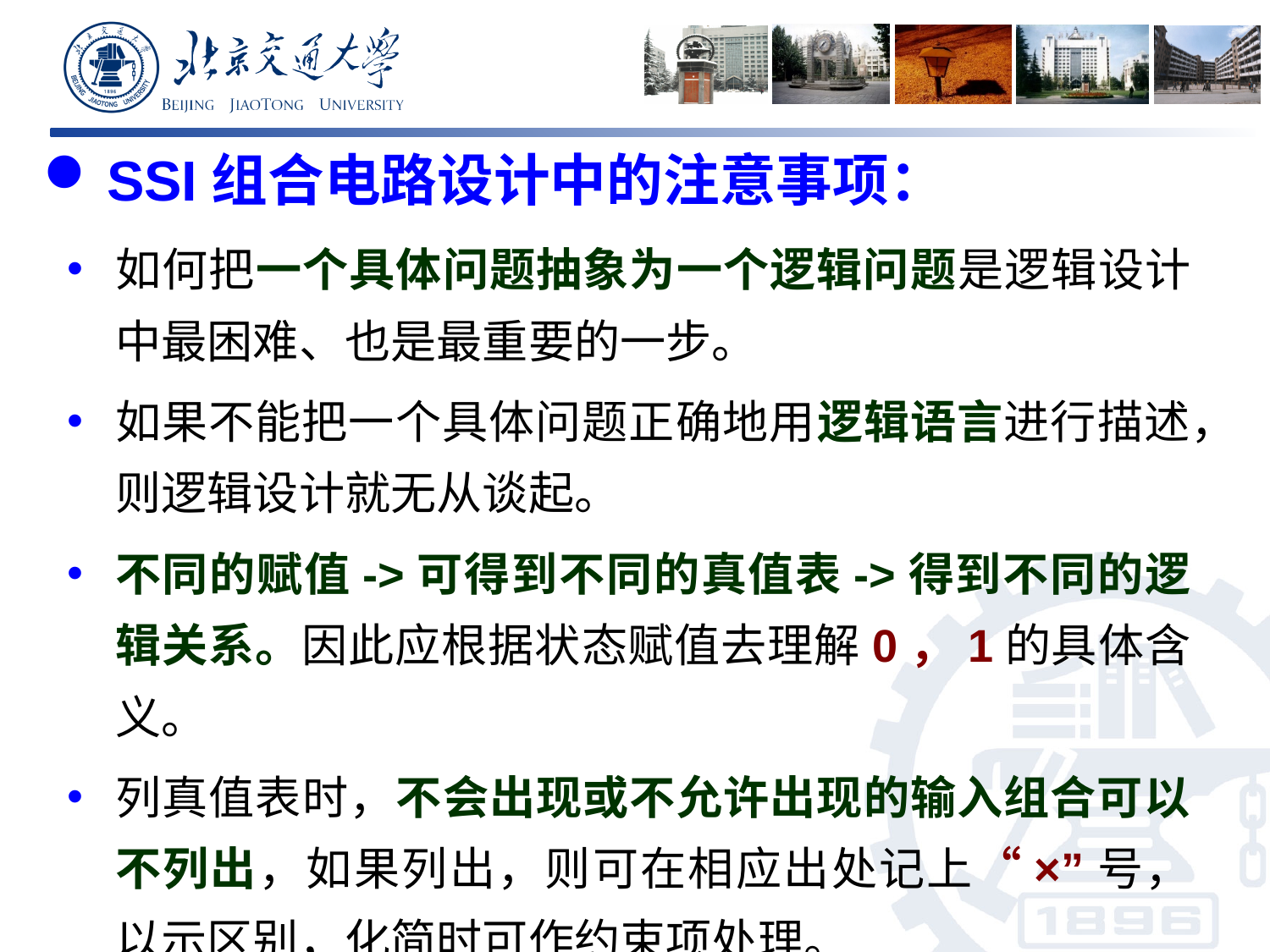

# SSI组合电路设计中的注意事项：
如何把一个具体问题抽象为一个逻辑问题是逻辑设计中最困难、也是最重要的一步。
如果不能把一个具体问题正确地用逻辑语言进行描述，则逻辑设计就无从谈起。
不同的赋值->可得到不同的真值表->得到不同的逻辑关系。因此应根据状态赋值去理解0，1的具体含义。
列真值表时，不会出现或不允许出现的输入组合可以不列出，如果列出，则可在相应出处记上“×”号，以示区别，化简时可作约束项处理。